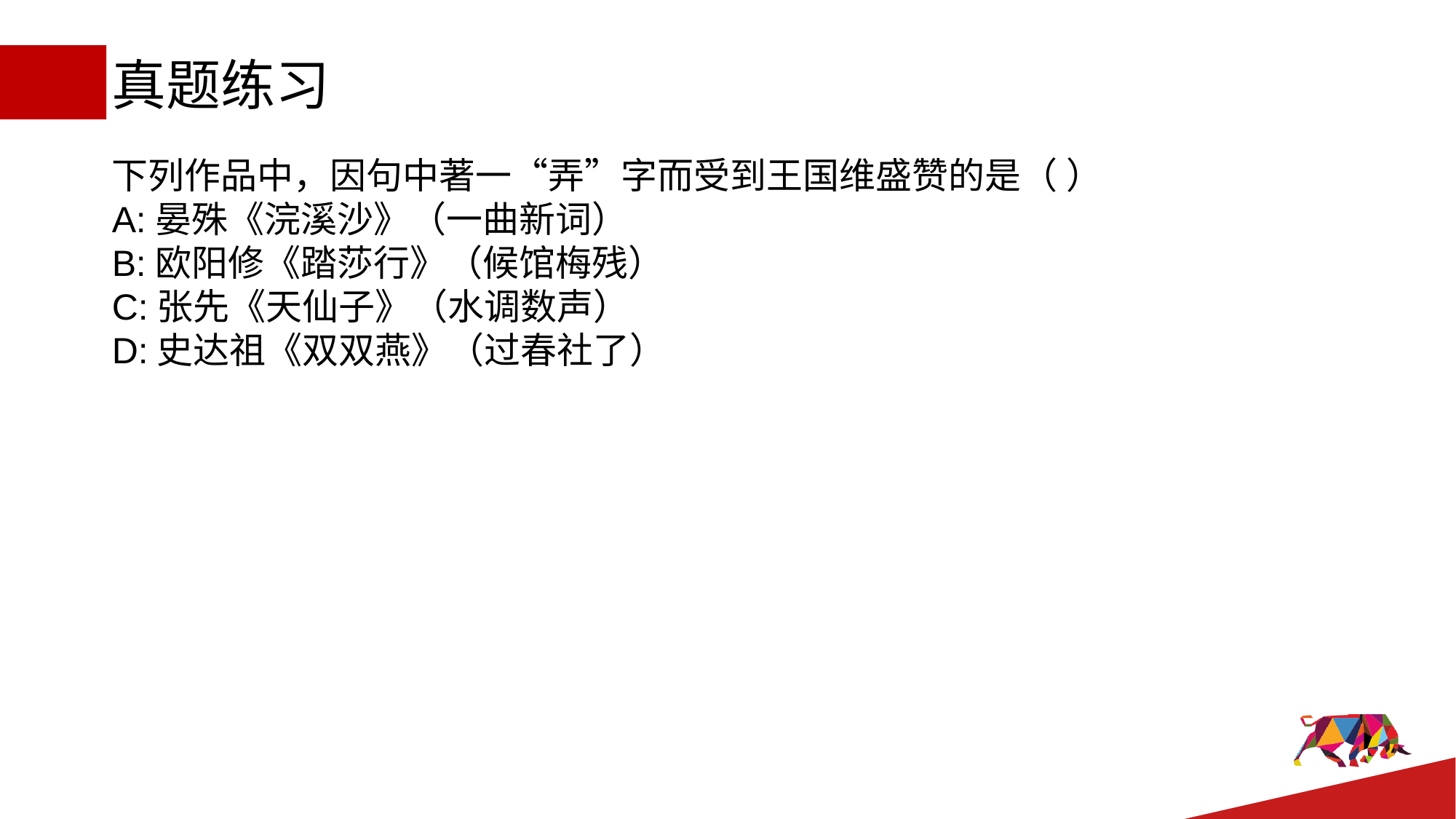

# 真题练习
下列作品中，因句中著一“弄”字而受到王国维盛赞的是（ ）
A:晏殊《浣溪沙》（一曲新词）
B:欧阳修《踏莎行》（候馆梅残）
C:张先《天仙子》（水调数声）
D:史达祖《双双燕》（过春社了）